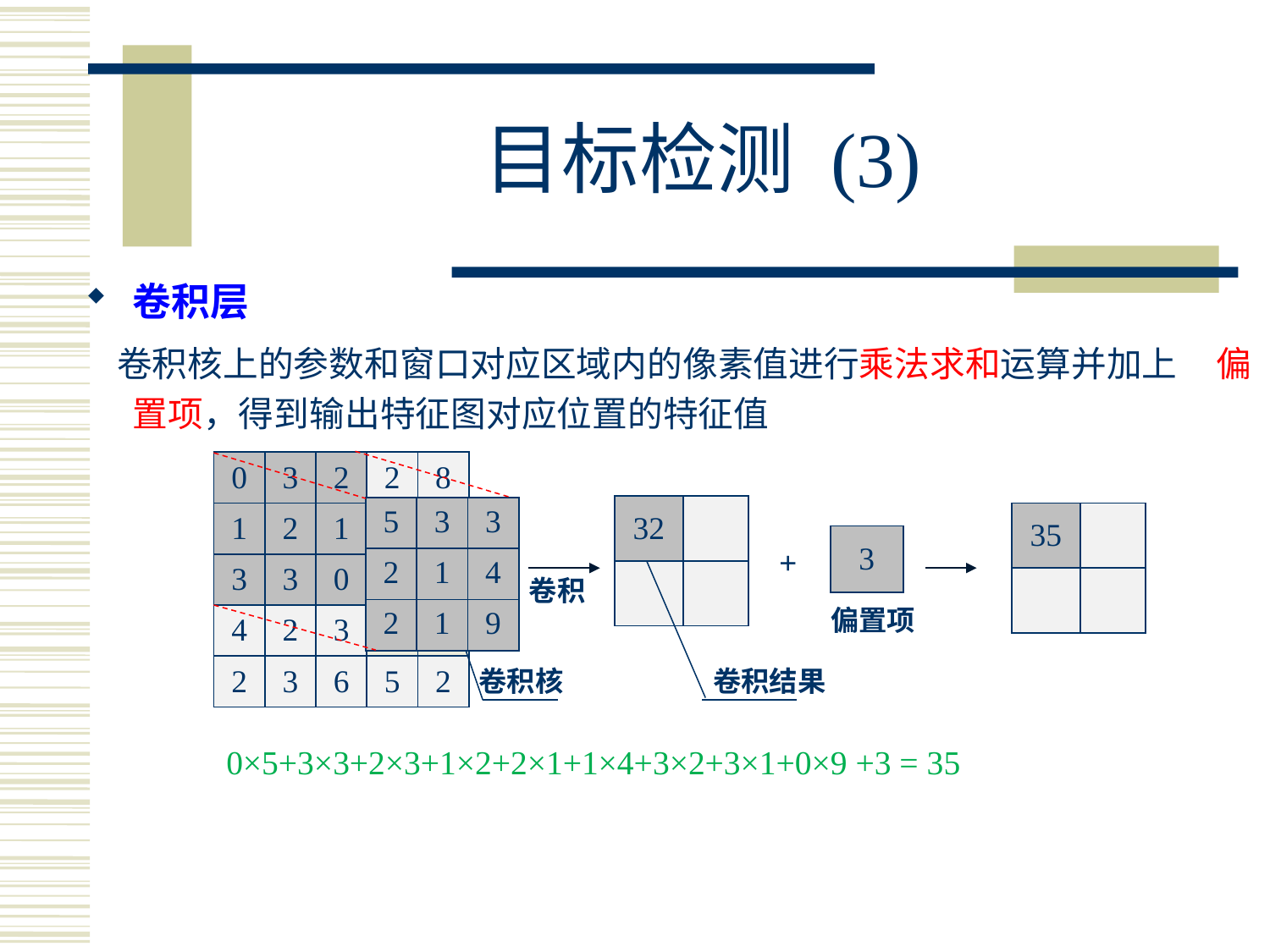

# 目标检测 (3)
卷积层
   卷积核上的参数和窗口对应区域内的像素值进行乘法求和运算并加上     偏置项，得到输出特征图对应位置的特征值

| 0 | 3 | 2 | 2 | 8 |
| --- | --- | --- | --- | --- |
| 1 | 2 | 1 |  |  |
| 3 | 3 | 0 |  |  |
| 4 | 2 | 3 |  |  |
| 2 | 3 | 6 | 5 | 2 |
| 32 |  |
| --- | --- |
|  |  |
| 5 | 3 | 3 |
| --- | --- | --- |
| 2 | 1 | 4 |
| 2 | 1 | 9 |
| 35 |  |
| --- | --- |
|  |  |
| 3 |
| --- |
+
卷积
偏置项
卷积核
卷积结果
0×5+3×3+2×3+1×2+2×1+1×4+3×2+3×1+0×9 +3 = 35